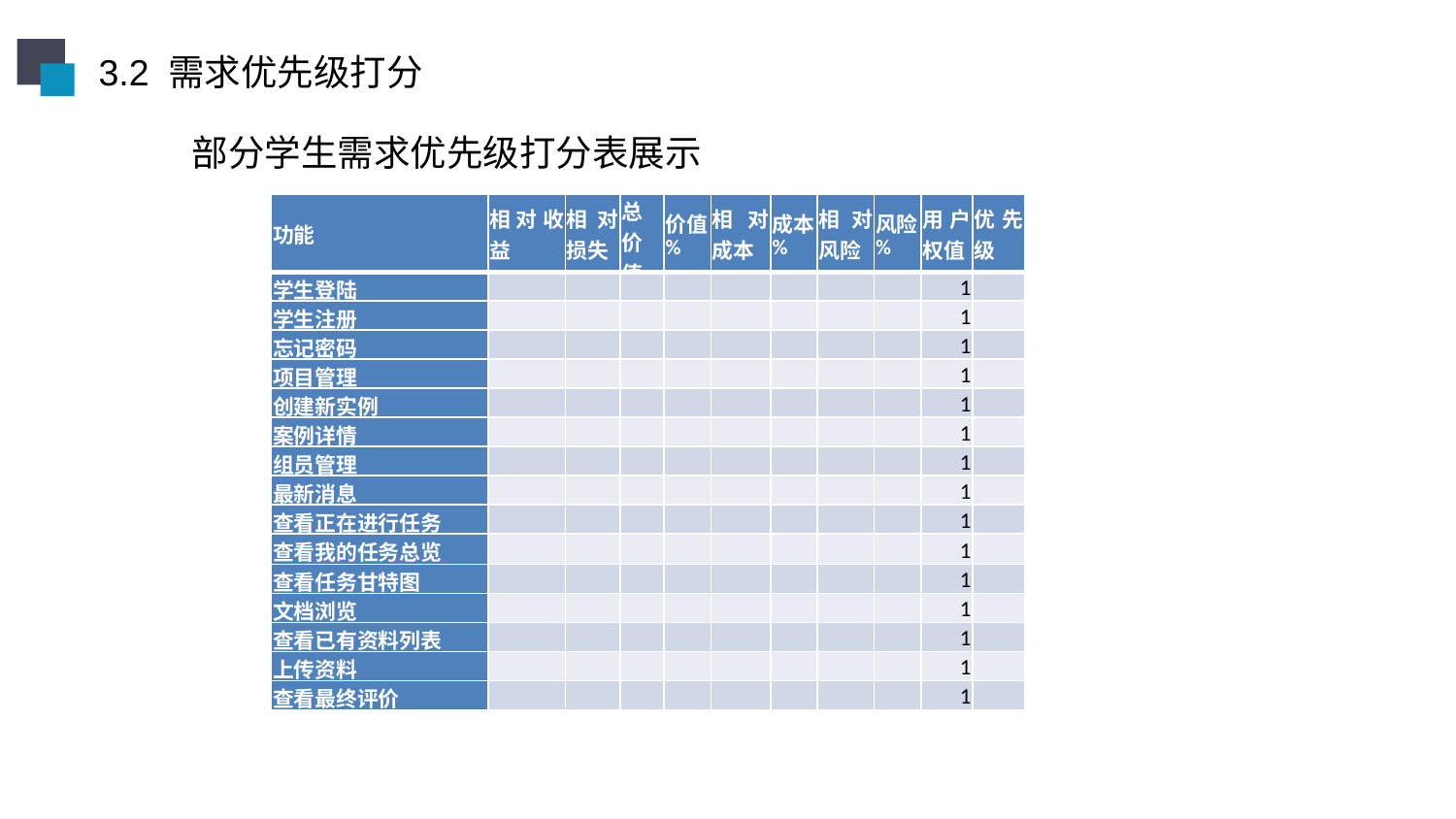

3.2 需求优先级打分
部分学生需求优先级打分表展示
| 功能 | 相对收益 | 相对损失 | 总价值 | 价值% | 相对成本 | 成本% | 相对风险 | 风险% | 用户权值 | 优先级 |
| --- | --- | --- | --- | --- | --- | --- | --- | --- | --- | --- |
| 学生登陆 |  |  |  |  |  |  |  |  | 1 |  |
| 学生注册 |  |  |  |  |  |  |  |  | 1 |  |
| 忘记密码 |  |  |  |  |  |  |  |  | 1 |  |
| 项目管理 |  |  |  |  |  |  |  |  | 1 |  |
| 创建新实例 |  |  |  |  |  |  |  |  | 1 |  |
| 案例详情 |  |  |  |  |  |  |  |  | 1 |  |
| 组员管理 |  |  |  |  |  |  |  |  | 1 |  |
| 最新消息 |  |  |  |  |  |  |  |  | 1 |  |
| 查看正在进行任务 |  |  |  |  |  |  |  |  | 1 |  |
| 查看我的任务总览 |  |  |  |  |  |  |  |  | 1 |  |
| 查看任务甘特图 |  |  |  |  |  |  |  |  | 1 |  |
| 文档浏览 |  |  |  |  |  |  |  |  | 1 |  |
| 查看已有资料列表 |  |  |  |  |  |  |  |  | 1 |  |
| 上传资料 |  |  |  |  |  |  |  |  | 1 |  |
| 查看最终评价 |  |  |  |  |  |  |  |  | 1 |  |